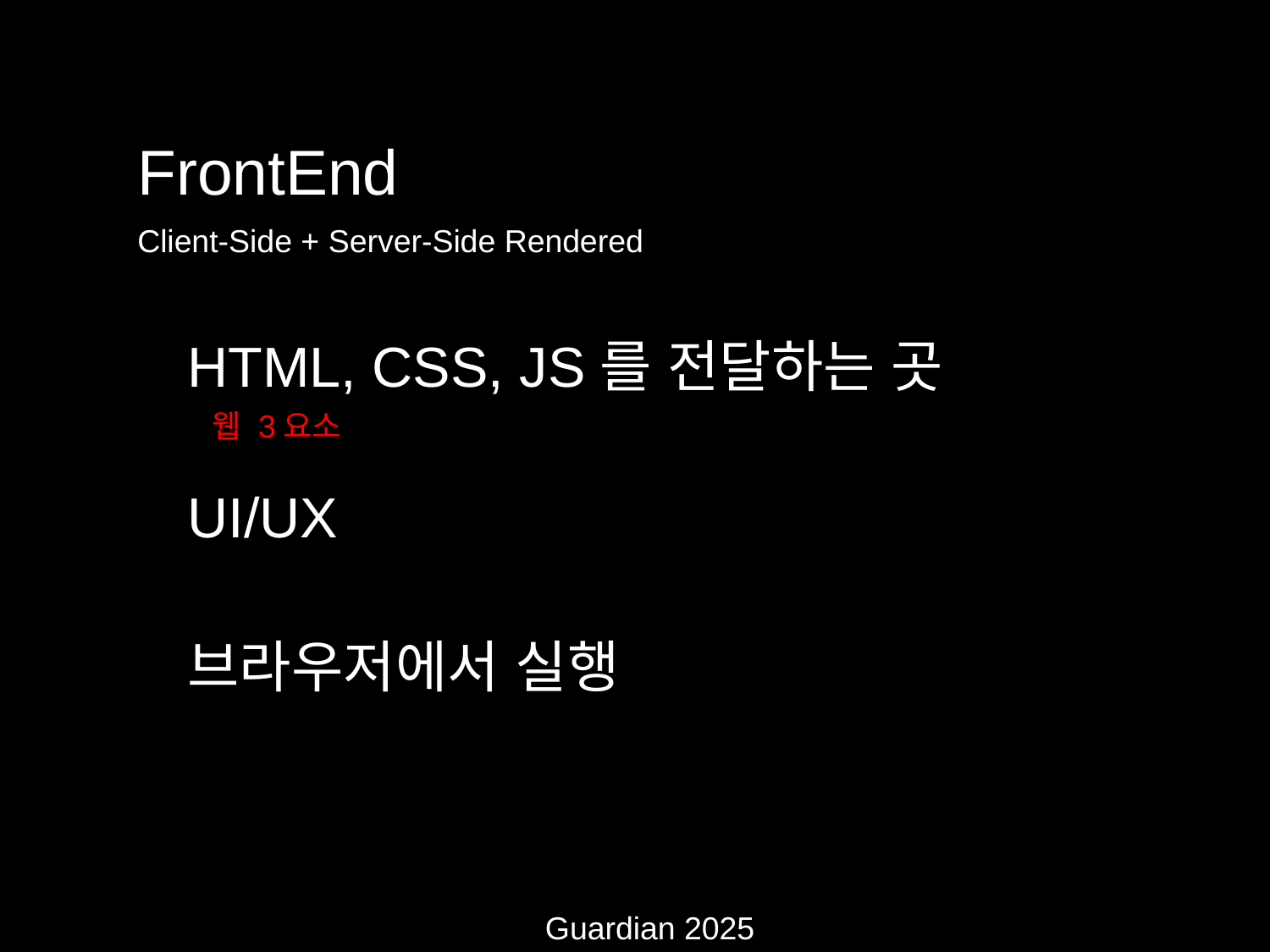

FrontEnd
Client-Side + Server-Side Rendered
HTML, CSS, JS를 전달하는 곳
UI/UX
브라우저에서 실행
웹 3요소

중심에서 0.3cm 떨어진 소속 18px
Guardian 2025